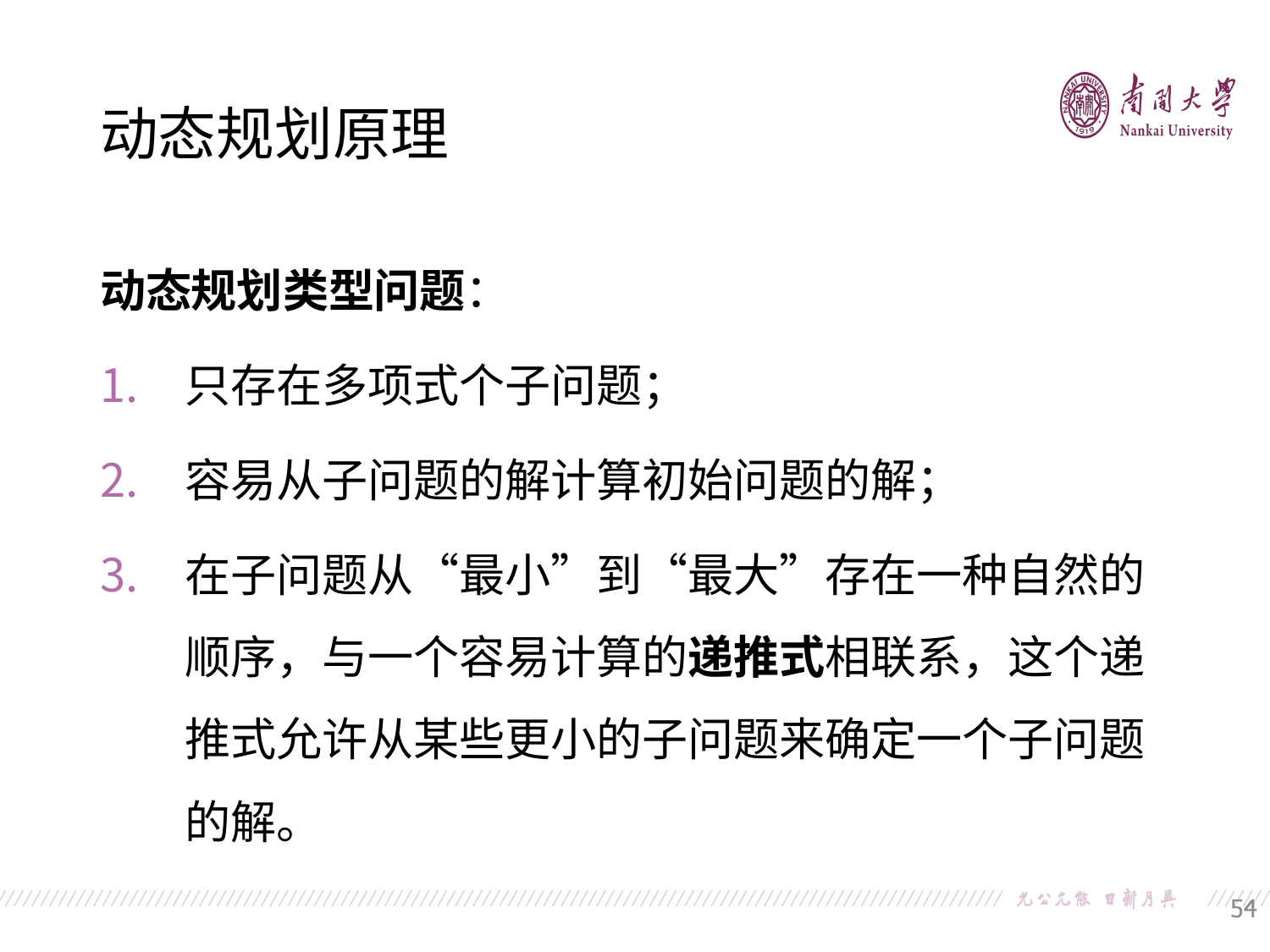

动态规划原理
动态规划类型问题：
只存在多项式个子问题；
容易从子问题的解计算初始问题的解；
在子问题从“最小”到“最大”存在一种自然的顺序，与一个容易计算的递推式相联系，这个递推式允许从某些更小的子问题来确定一个子问题的解。
54